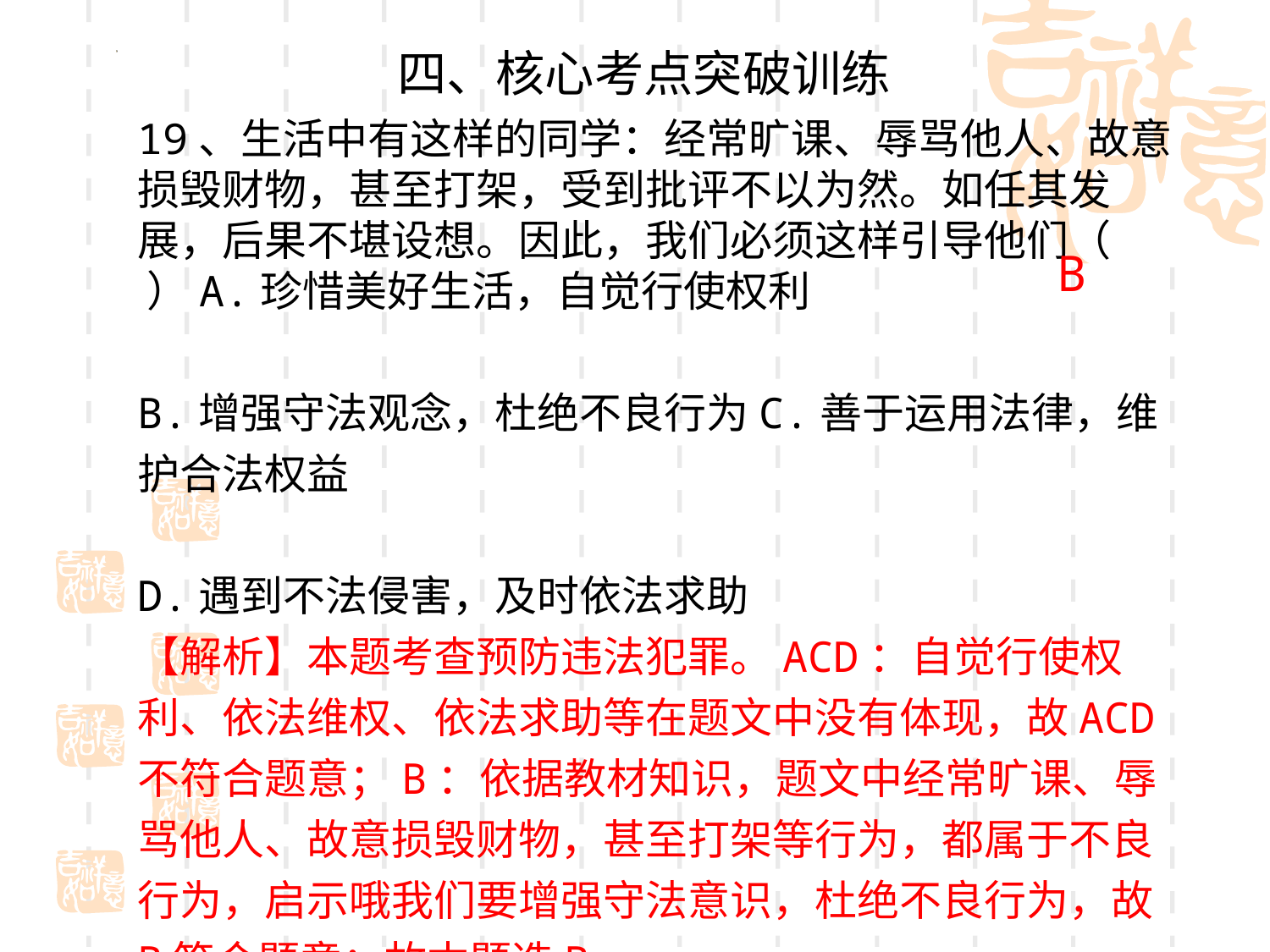

四、核心考点突破训练
19、生活中有这样的同学：经常旷课、辱骂他人、故意损毁财物，甚至打架，受到批评不以为然。如任其发展，后果不堪设想。因此，我们必须这样引导他们（    ）A.珍惜美好生活，自觉行使权利

B.增强守法观念，杜绝不良行为C.善于运用法律，维护合法权益

D.遇到不法侵害，及时依法求助
【解析】本题考查预防违法犯罪。ACD：自觉行使权利、依法维权、依法求助等在题文中没有体现，故ACD不符合题意；B：依据教材知识，题文中经常旷课、辱骂他人、故意损毁财物，甚至打架等行为，都属于不良行为，启示哦我们要增强守法意识，杜绝不良行为，故B符合题意；故本题选B。
B